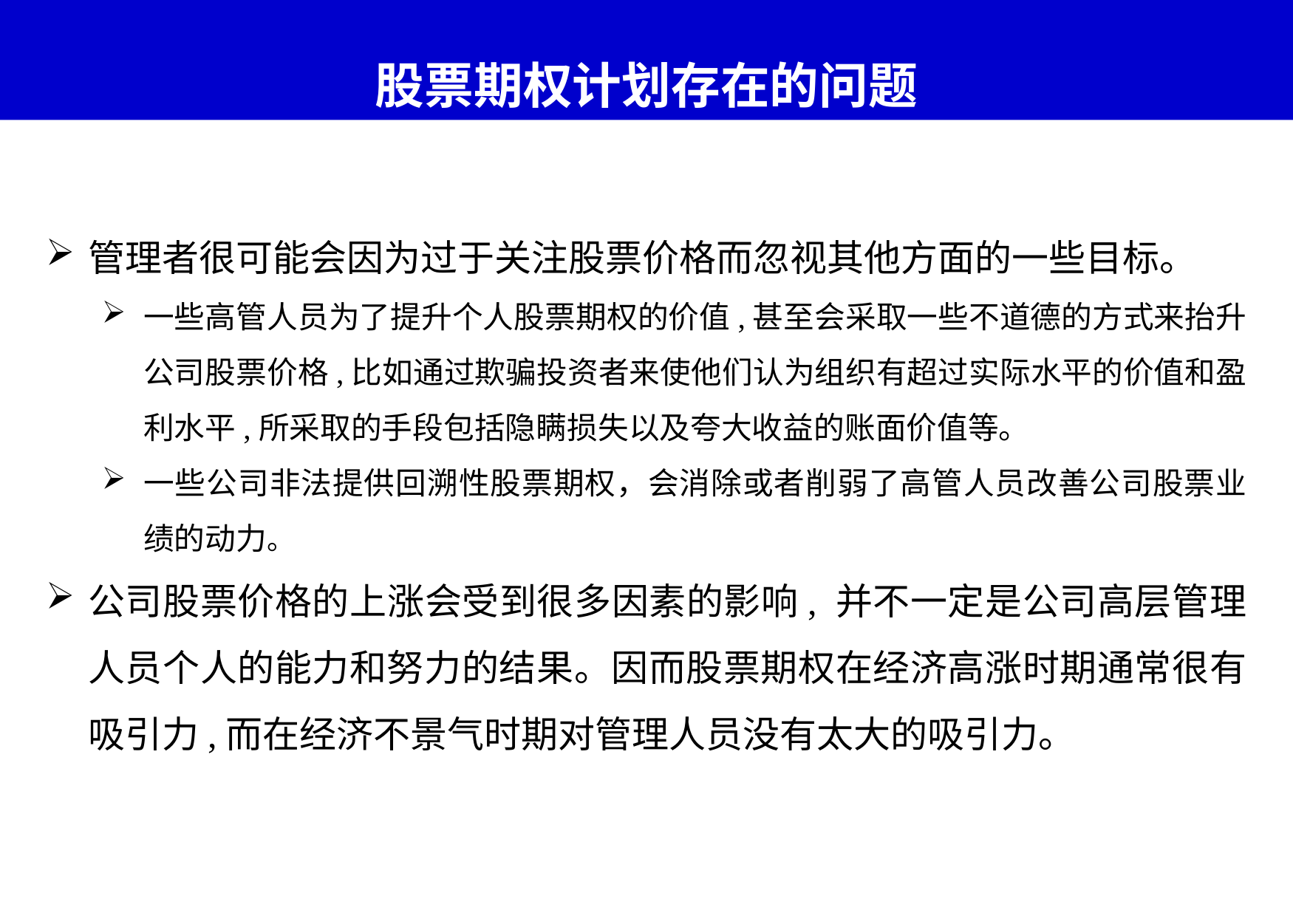

# 股票期权计划存在的问题
管理者很可能会因为过于关注股票价格而忽视其他方面的一些目标。
一些高管人员为了提升个人股票期权的价值,甚至会采取一些不道德的方式来抬升公司股票价格,比如通过欺骗投资者来使他们认为组织有超过实际水平的价值和盈利水平,所采取的手段包括隐瞒损失以及夸大收益的账面价值等。
一些公司非法提供回溯性股票期权，会消除或者削弱了高管人员改善公司股票业绩的动力。
公司股票价格的上涨会受到很多因素的影响, 并不一定是公司高层管理人员个人的能力和努力的结果。因而股票期权在经济高涨时期通常很有吸引力,而在经济不景气时期对管理人员没有太大的吸引力。